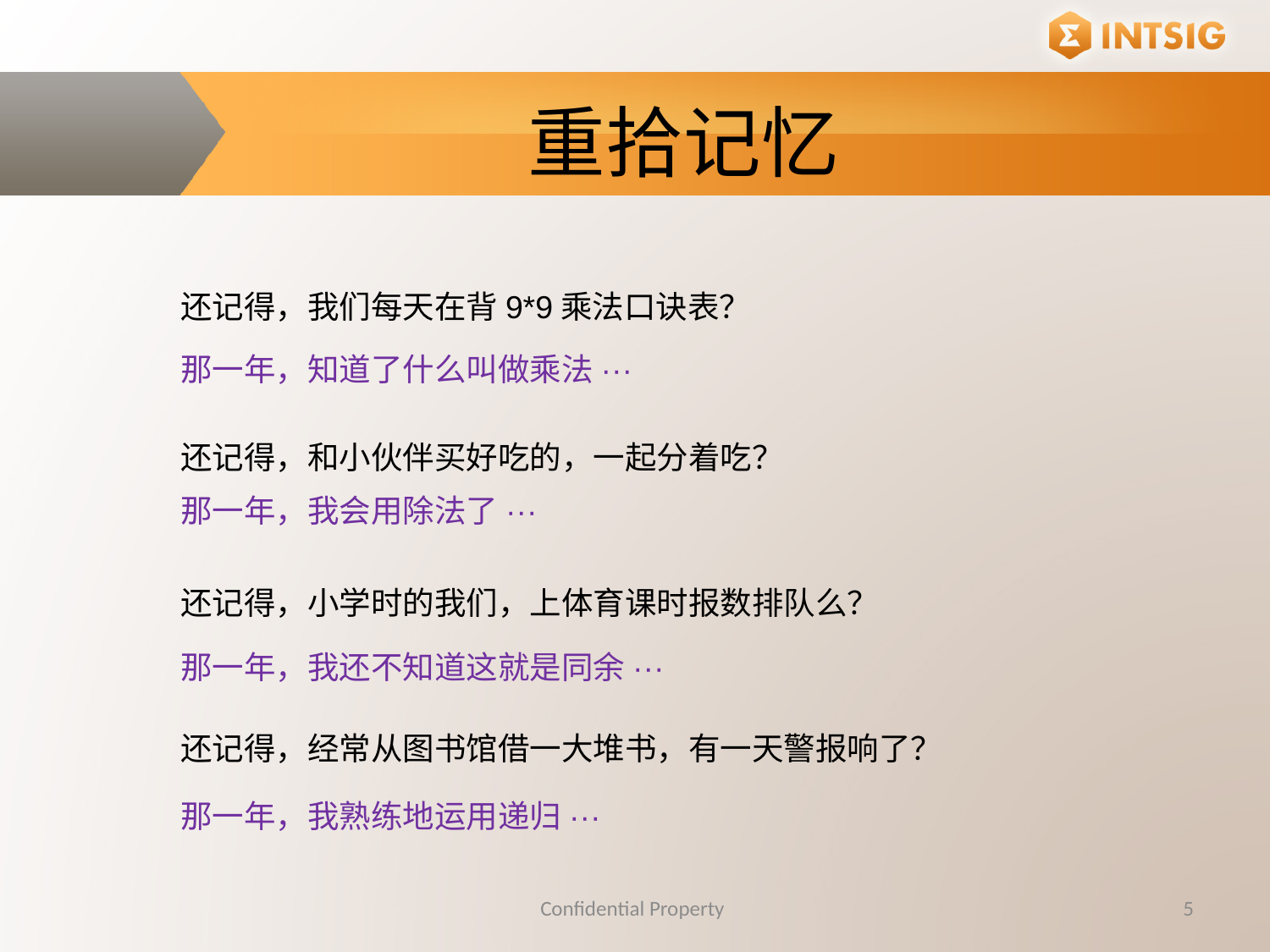

重拾记忆
还记得，我们每天在背9*9乘法口诀表？

那一年，知道了什么叫做乘法···
还记得，和小伙伴买好吃的，一起分着吃？
那一年，我会用除法了···
还记得，小学时的我们，上体育课时报数排队么？

那一年，我还不知道这就是同余···
还记得，经常从图书馆借一大堆书，有一天警报响了？
那一年，我熟练地运用递归···
Confidential Property
5